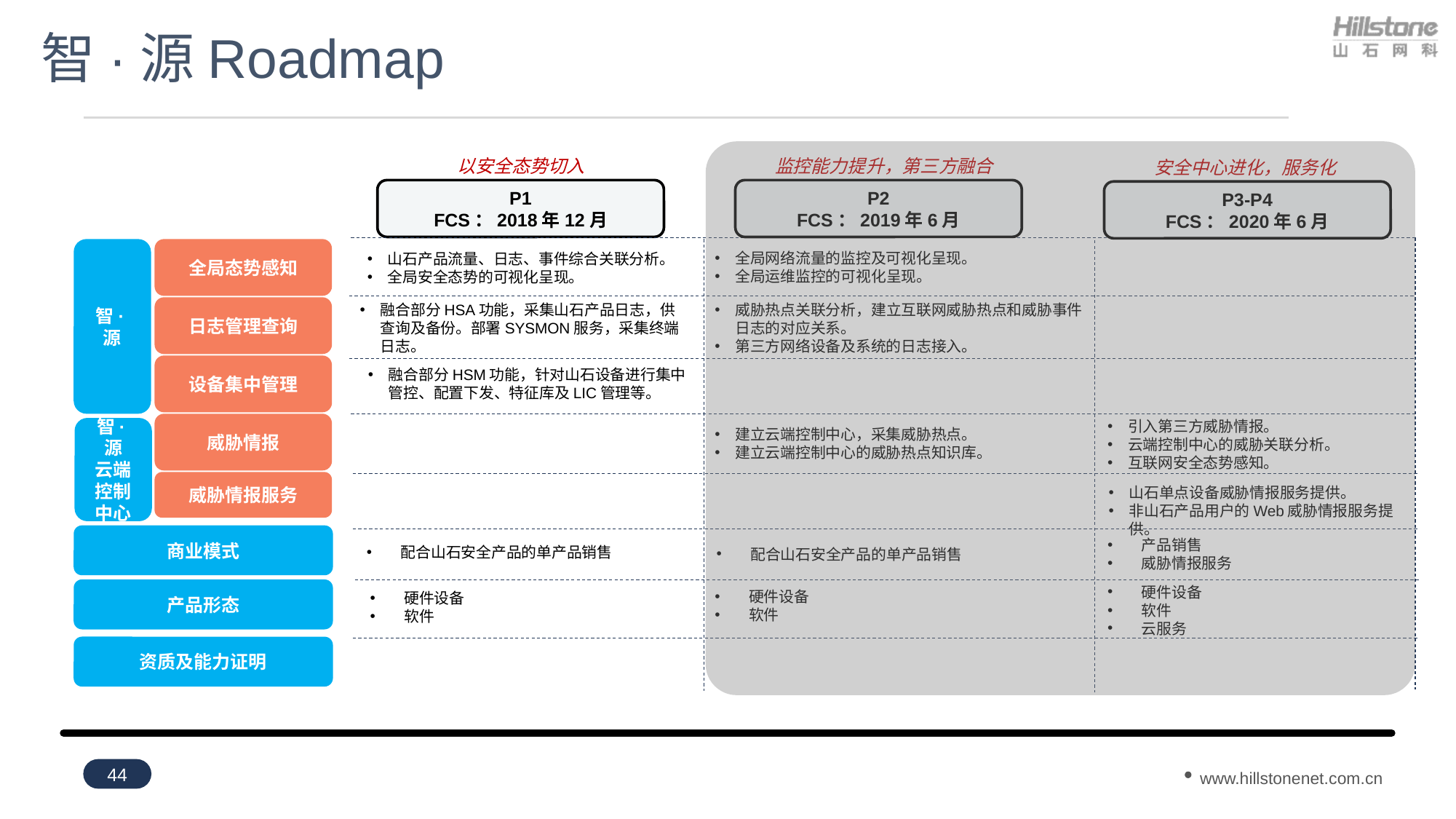

# 智·源Roadmap

监控能力提升，第三方融合
以安全态势切入
安全中心进化，服务化
P1
FCS：2018年12月
P2
FCS：2019年6月
P3-P4
FCS：2020年6月
智·源
全局态势感知
全局网络流量的监控及可视化呈现。
全局运维监控的可视化呈现。
山石产品流量、日志、事件综合关联分析。
全局安全态势的可视化呈现。
融合部分HSA功能，采集山石产品日志，供查询及备份。部署SYSMON服务，采集终端日志。
威胁热点关联分析，建立互联网威胁热点和威胁事件日志的对应关系。
第三方网络设备及系统的日志接入。
日志管理查询
设备集中管理
融合部分HSM功能，针对山石设备进行集中管控、配置下发、特征库及LIC管理等。
引入第三方威胁情报。
云端控制中心的威胁关联分析。
互联网安全态势感知。
威胁情报
智·源
云端控制中心
建立云端控制中心，采集威胁热点。
建立云端控制中心的威胁热点知识库。
威胁情报服务
山石单点设备威胁情报服务提供。
非山石产品用户的Web威胁情报服务提供。
商业模式
产品销售
威胁情报服务
配合山石安全产品的单产品销售
配合山石安全产品的单产品销售
硬件设备
软件
云服务
产品形态
硬件设备
软件
硬件设备
软件
资质及能力证明
44